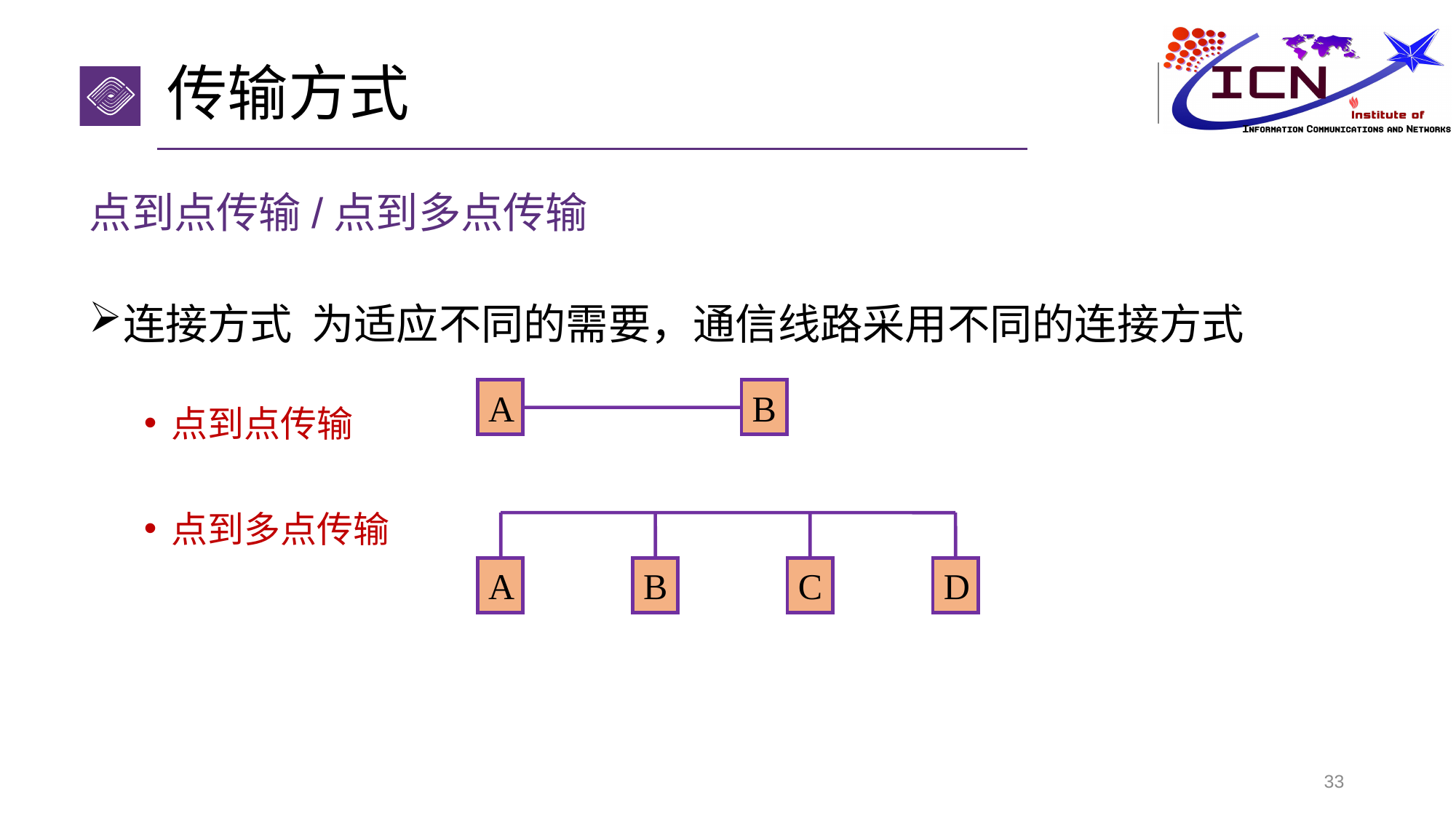

# 传输方式
点到点传输/点到多点传输
连接方式  为适应不同的需要，通信线路采用不同的连接方式
点到点传输

点到多点传输

A
B

A
B
C
D
33